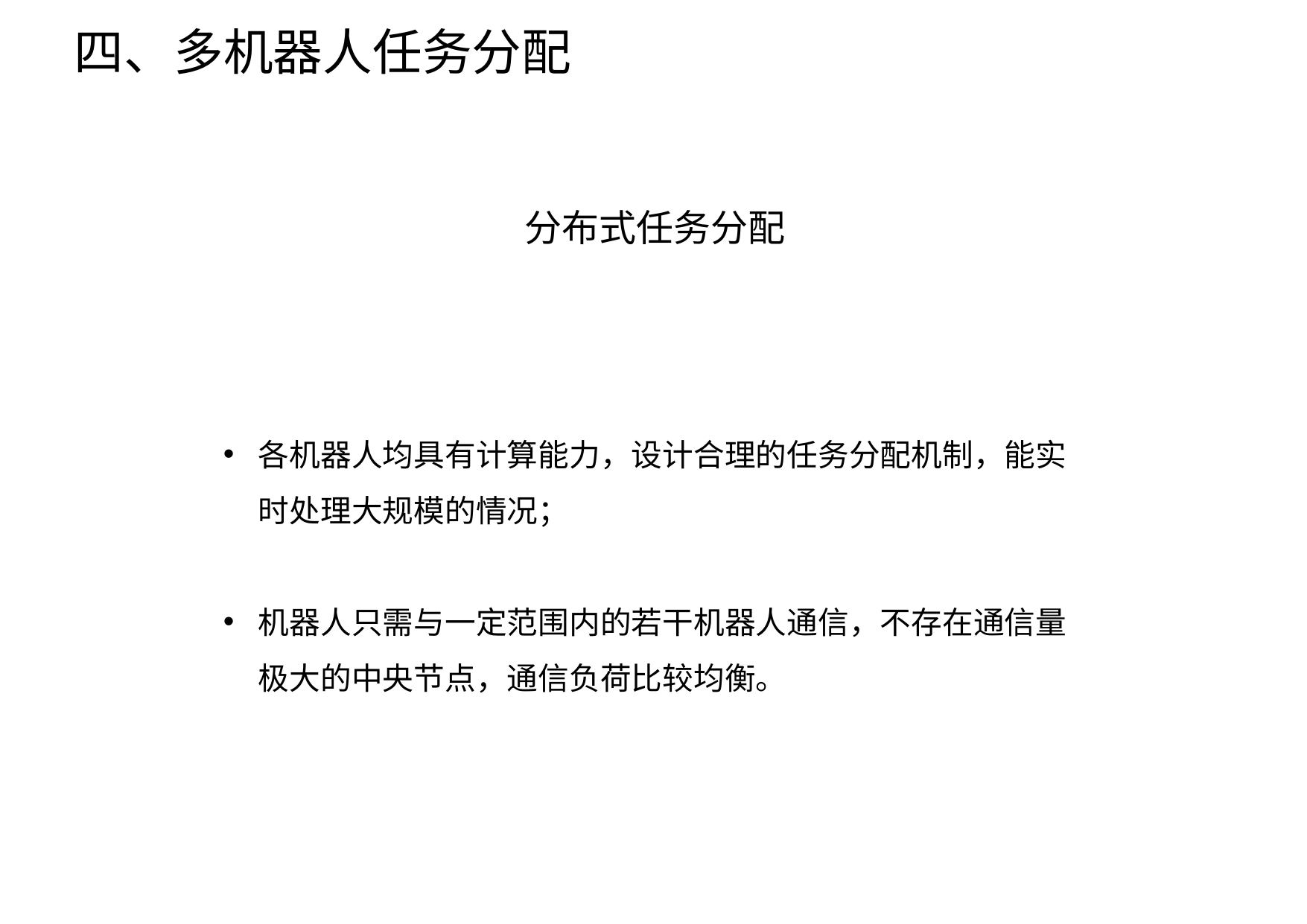

四、多机器人任务分配
分布式任务分配
各机器人均具有计算能力，设计合理的任务分配机制，能实时处理大规模的情况；

机器人只需与一定范围内的若干机器人通信，不存在通信量极大的中央节点，通信负荷比较均衡。